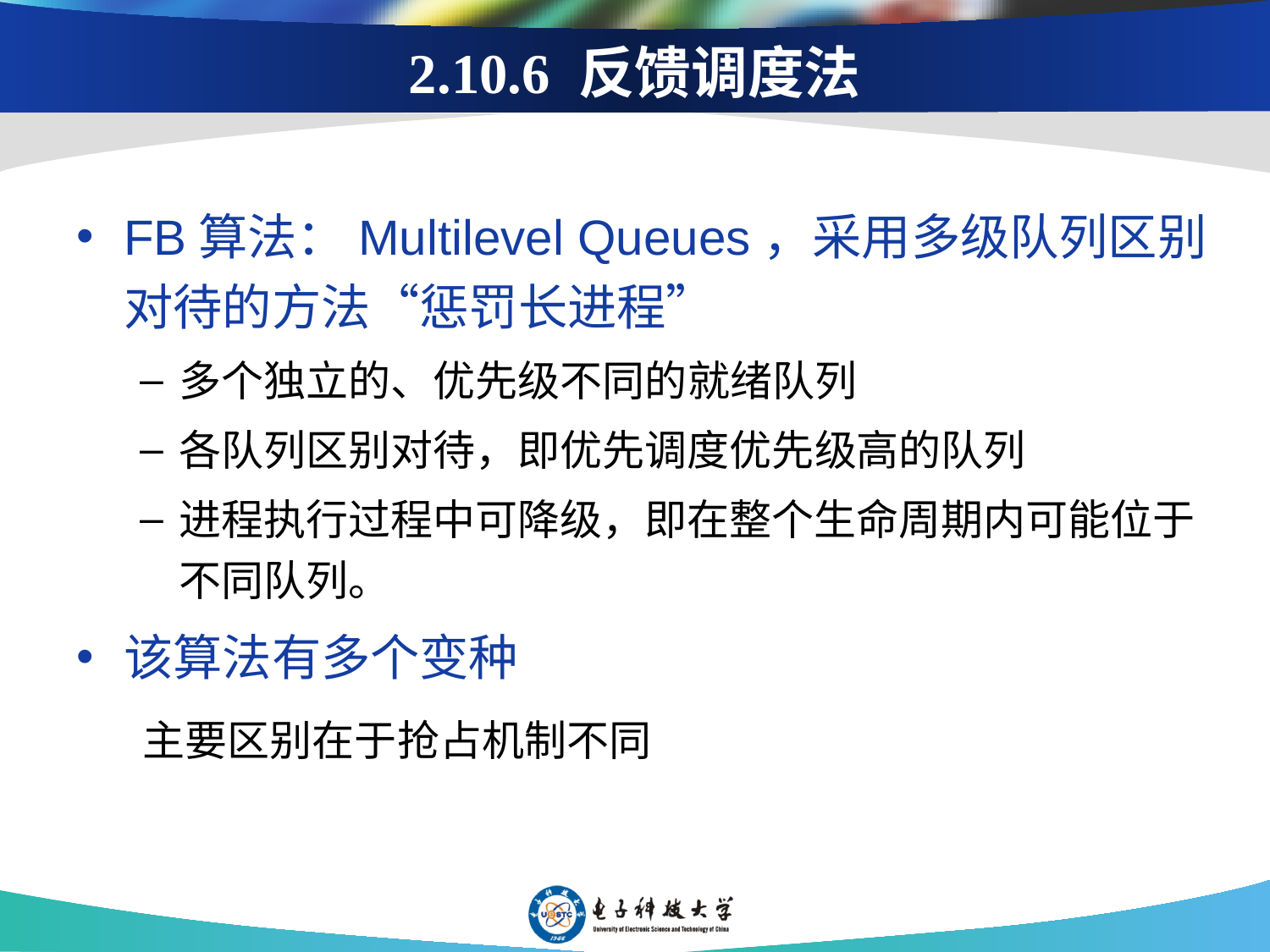

# 2.10.6 反馈调度法
FB算法：Multilevel Queues，采用多级队列区别对待的方法“惩罚长进程”
多个独立的、优先级不同的就绪队列
各队列区别对待，即优先调度优先级高的队列
进程执行过程中可降级，即在整个生命周期内可能位于不同队列。
该算法有多个变种
     主要区别在于抢占机制不同